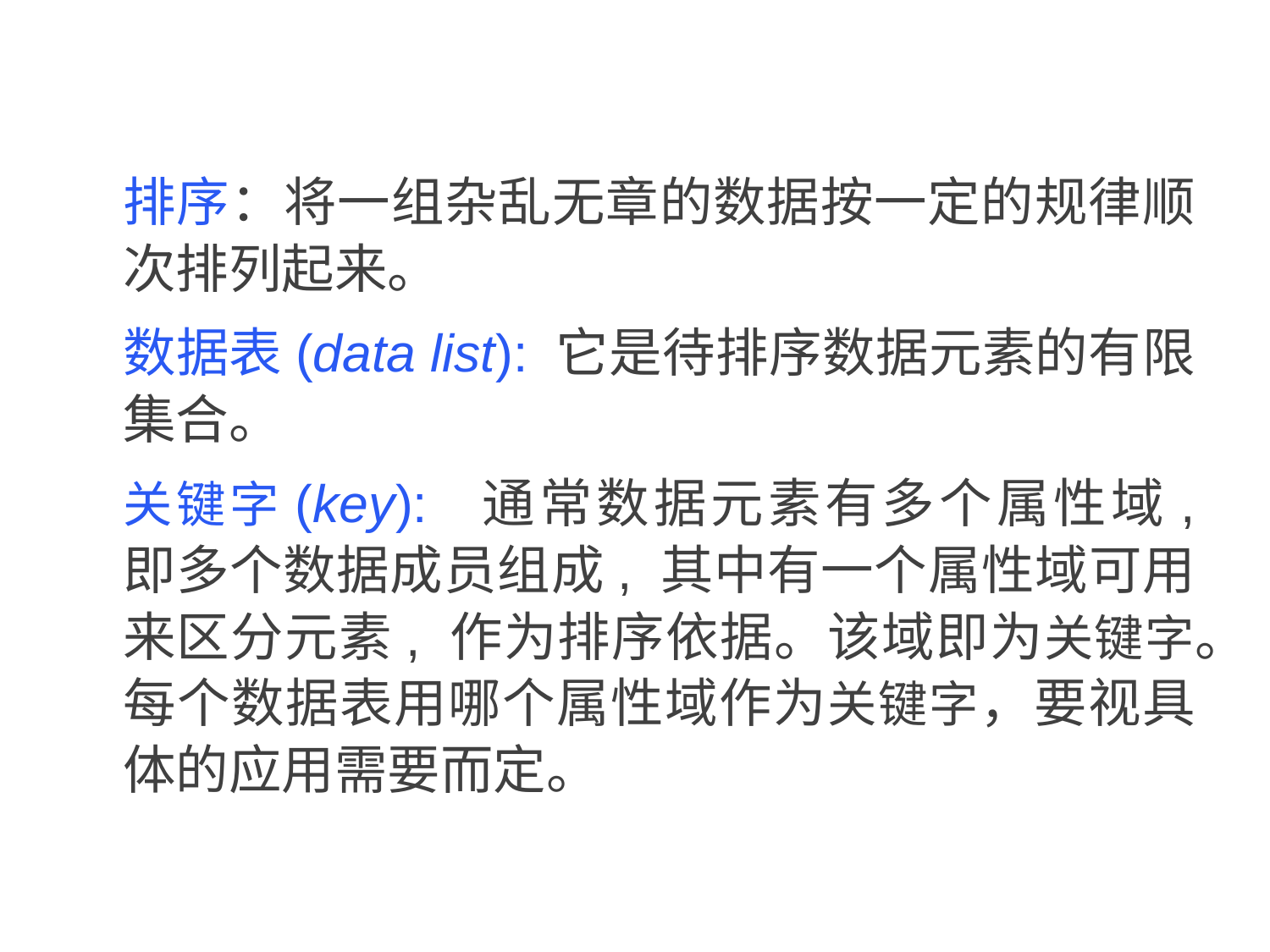

排序：将一组杂乱无章的数据按一定的规律顺次排列起来。
数据表(data list): 它是待排序数据元素的有限集合。
关键字(key):  通常数据元素有多个属性域, 即多个数据成员组成, 其中有一个属性域可用来区分元素, 作为排序依据。该域即为关键字。每个数据表用哪个属性域作为关键字，要视具体的应用需要而定。